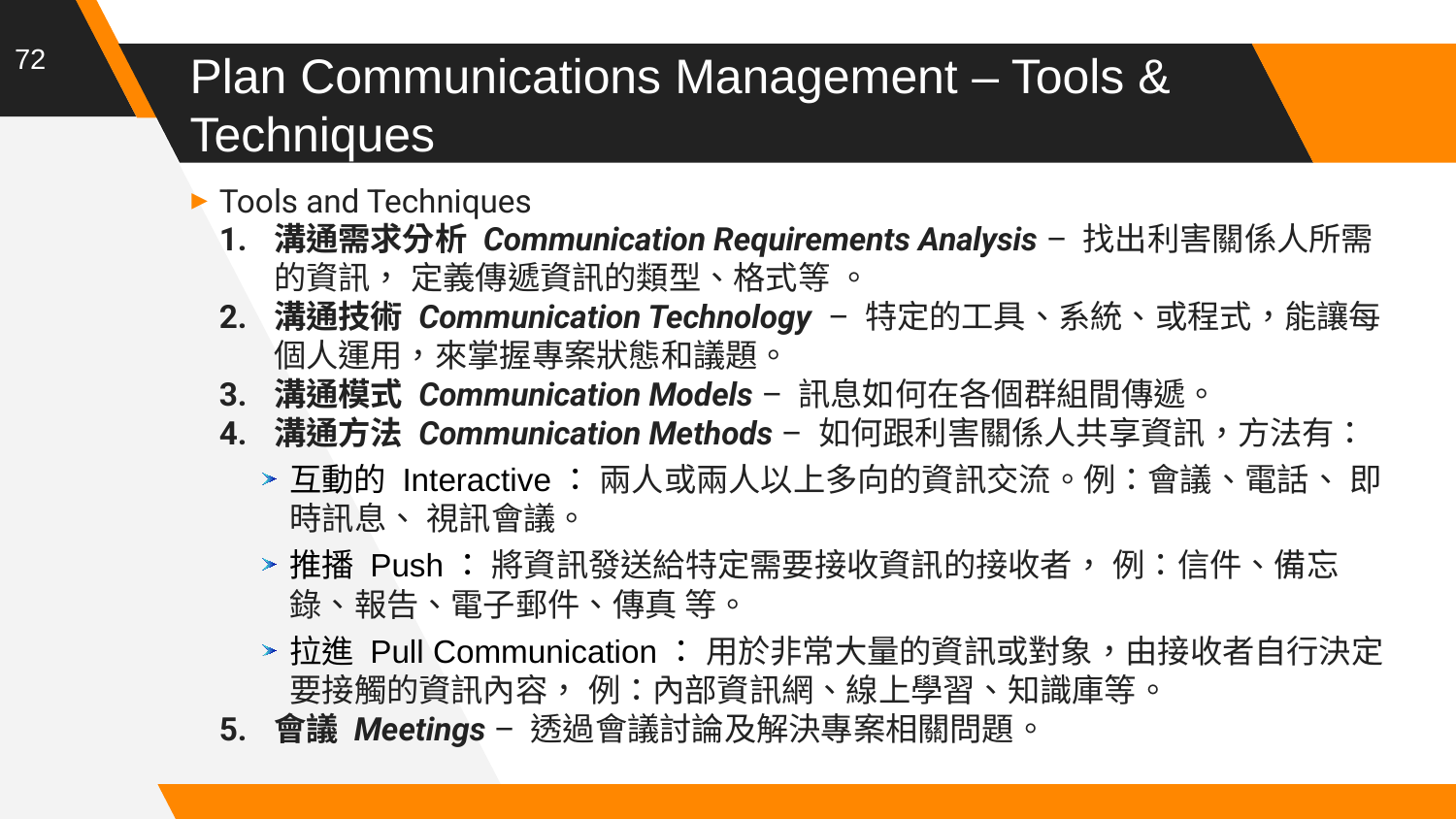

72
# Plan Communications Management – Tools & Techniques
Tools and Techniques
溝通需求分析 Communication Requirements Analysis – 找出利害關係人所需的資訊， 定義傳遞資訊的類型、格式等 。
溝通技術 Communication Technology  – 特定的工具、系統、或程式，能讓每個人運用，來掌握專案狀態和議題。
溝通模式 Communication Models – 訊息如何在各個群組間傳遞。
溝通方法 Communication Methods – 如何跟利害關係人共享資訊，方法有：
互動的 Interactive： 兩人或兩人以上多向的資訊交流。例：會議、電話、 即時訊息、 視訊會議。
推播 Push： 將資訊發送給特定需要接收資訊的接收者， 例：信件、備忘錄、報告、電子郵件、傳真 等。
拉進 Pull Communication： 用於非常大量的資訊或對象，由接收者自行決定要接觸的資訊內容， 例：內部資訊網、線上學習、知識庫等。
會議 Meetings – 透過會議討論及解決專案相關問題。